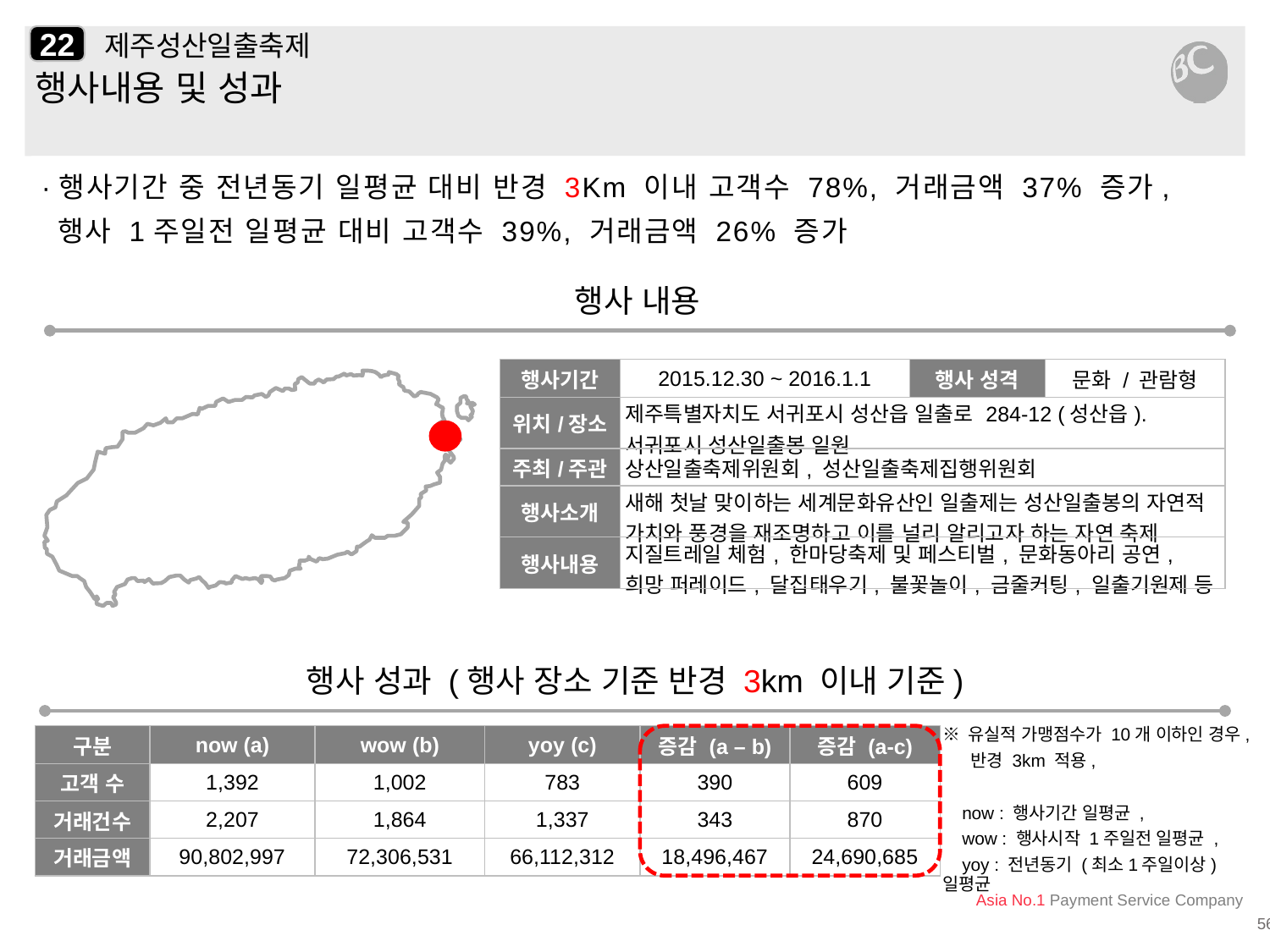

22
# 제주성산일출축제
행사내용 및 성과
·행사기간 중 전년동기 일평균 대비 반경 3Km 이내 고객수 78%, 거래금액 37% 증가,
 행사 1주일전 일평균 대비 고객수 39%, 거래금액 26% 증가
행사 내용
| 행사기간 | 2015.12.30 ~ 2016.1.1 | 행사 성격 | 문화 / 관람형 |
| --- | --- | --- | --- |
| 위치/장소 | 제주특별자치도 서귀포시 성산읍 일출로 284-12 (성산읍). 서귀포시 성산일출봉 일원 |  |  |
| 주최/주관 | 상산일출축제위원회, 성산일출축제집행위원회 |  |  |
| 행사소개 | 새해 첫날 맞이하는 세계문화유산인 일출제는 성산일출봉의 자연적 가치와 풍경을 재조명하고 이를 널리 알리고자 하는 자연 축제 |  |  |
| 행사내용 | 지질트레일 체험, 한마당축제 및 페스티벌, 문화동아리 공연, 희망 퍼레이드, 달집태우기, 불꽃놀이, 금줄커팅, 일출기원제 등 |  |  |

행사 성과 (행사 장소 기준 반경 3km 이내 기준)
| 구분 | now (a) | wow (b) | yoy (c) | 증감 (a – b) | 증감 (a-c) |
| --- | --- | --- | --- | --- | --- |
| 고객 수 | 1,392 | 1,002 | 783 | 390 | 609 |
| 거래건수 | 2,207 | 1,864 | 1,337 | 343 | 870 |
| 거래금액 | 90,802,997 | 72,306,531 | 66,112,312 | 18,496,467 | 24,690,685 |

※ 유실적 가맹점수가 10개 이하인 경우,
     반경 3km 적용,

    now : 행사기간 일평균 ,
    wow : 행사시작 1주일전 일평균 ,
    yoy : 전년동기 (최소1주일이상) 일평균